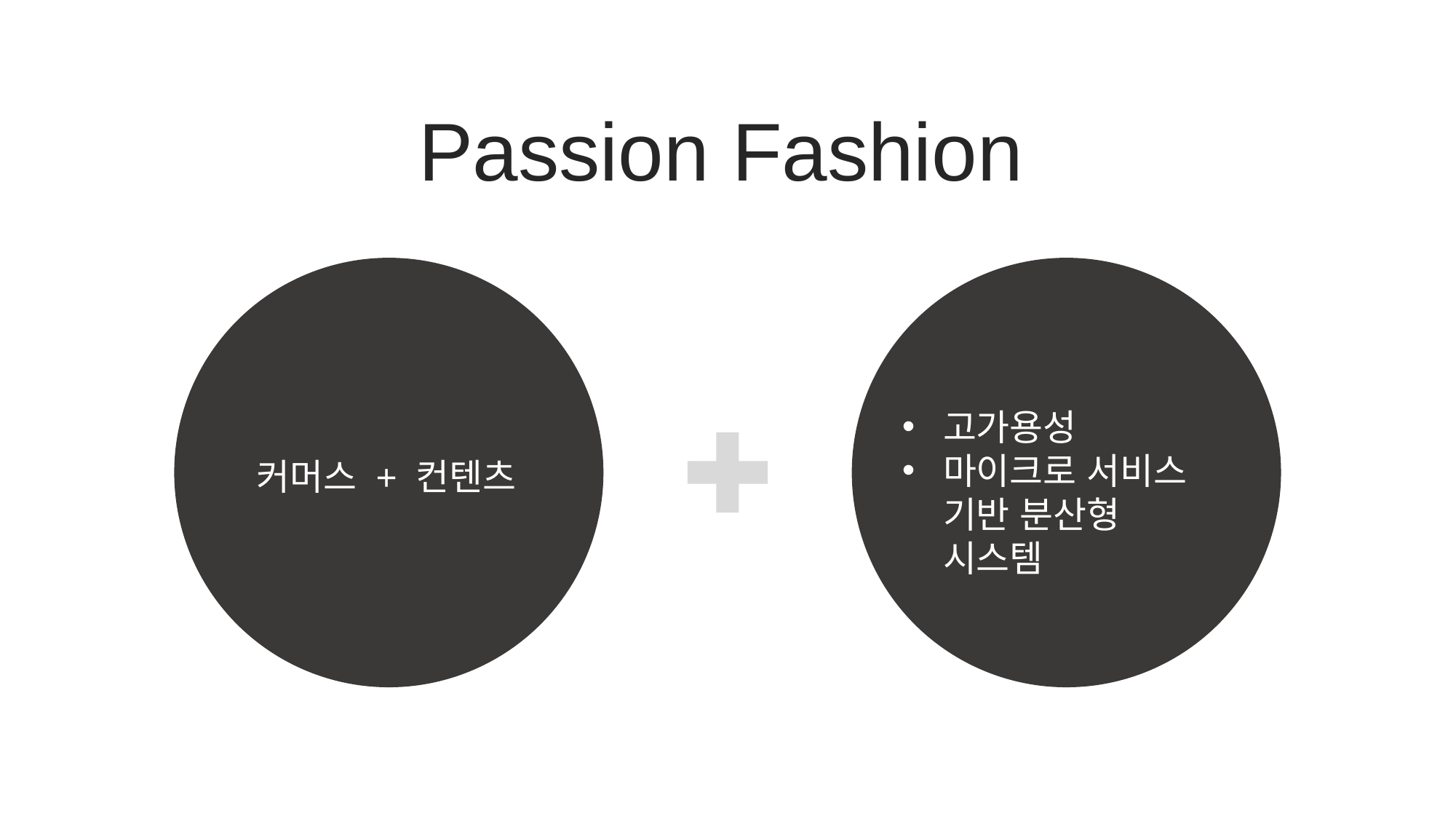

Passion Fashion

고가용성
마이크로 서비스
기반 분산형 시스템

커머스 + 컨텐츠